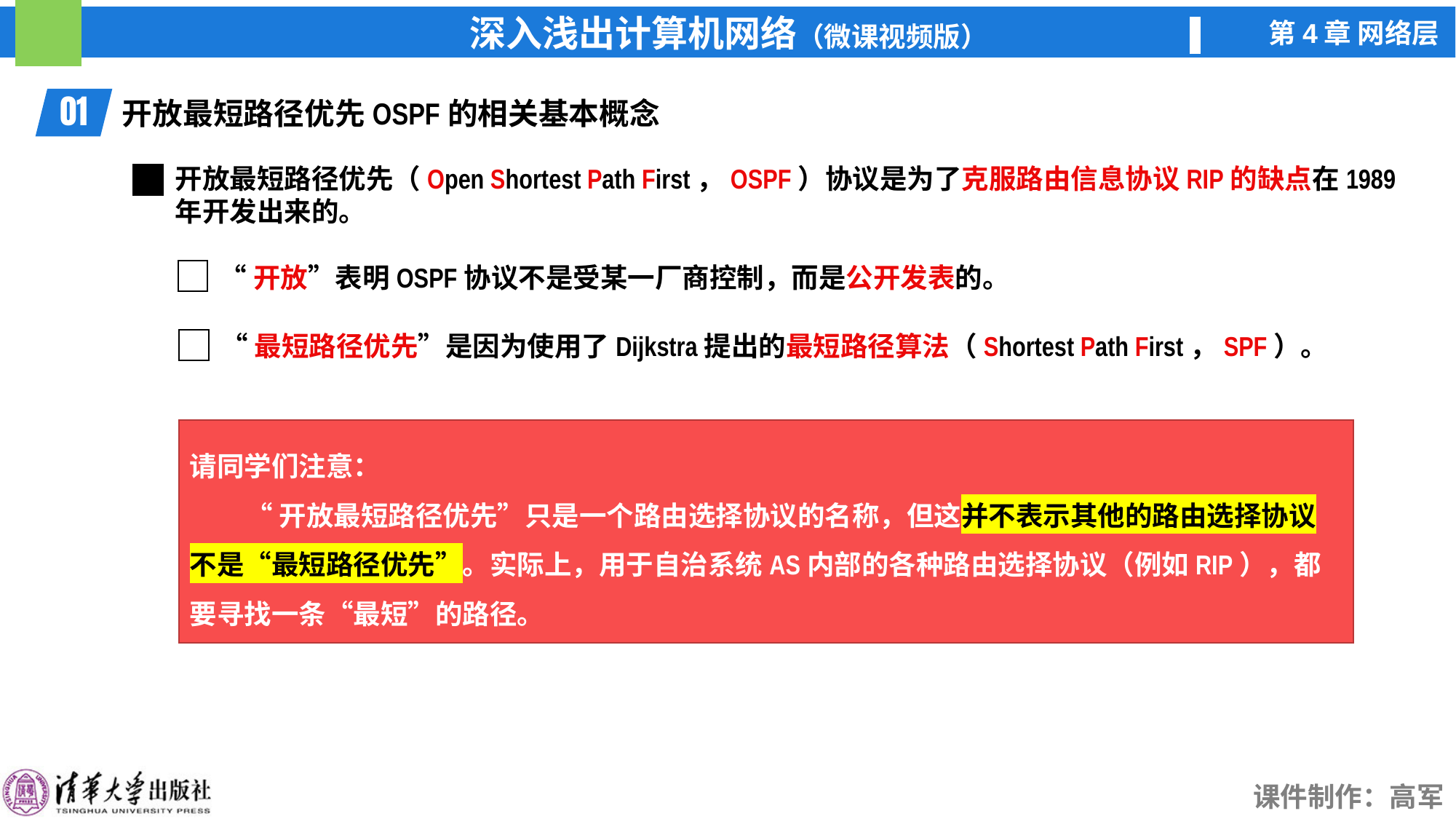

01
开放最短路径优先OSPF的相关基本概念
开放最短路径优先（Open Shortest Path First，OSPF）协议是为了克服路由信息协议RIP的缺点在1989年开发出来的。

“开放”表明OSPF协议不是受某一厂商控制，而是公开发表的。

“最短路径优先”是因为使用了Dijkstra提出的最短路径算法（Shortest Path First，SPF）。

请同学们注意：
         “开放最短路径优先”只是一个路由选择协议的名称，但这并不表示其他的路由选择协议不是“最短路径优先”。实际上，用于自治系统AS内部的各种路由选择协议（例如RIP），都要寻找一条“最短”的路径。